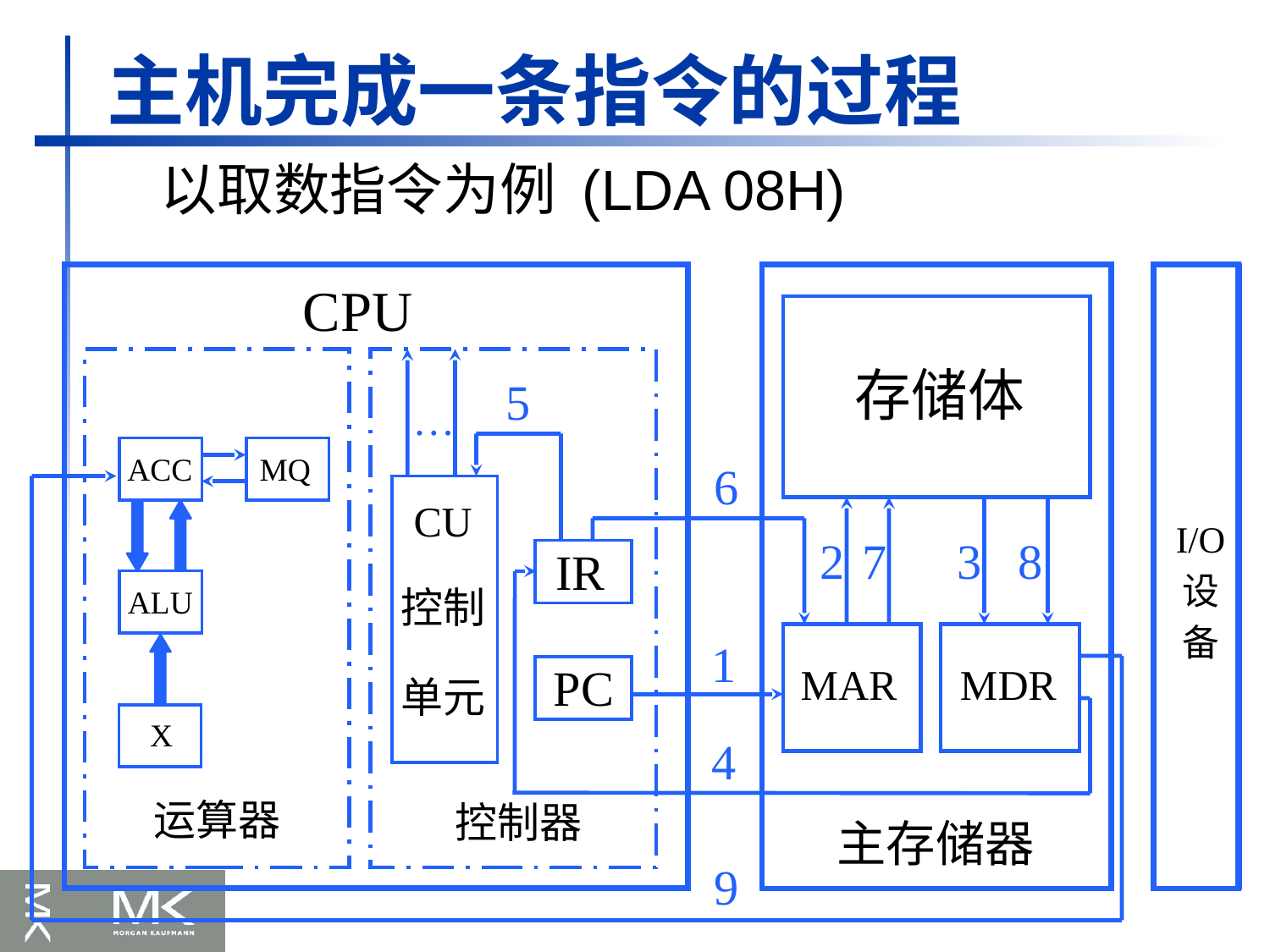

主机完成一条指令的过程
以取数指令为例 (LDA 08H)

CPU

MQ
ACC

ALU

X

运算器

…

IR

PC
控制器

存储体

MAR
MDR

主存储器

I/O
设
备

CU
控制
单元
5

6

2

7

3

8

1

4

9